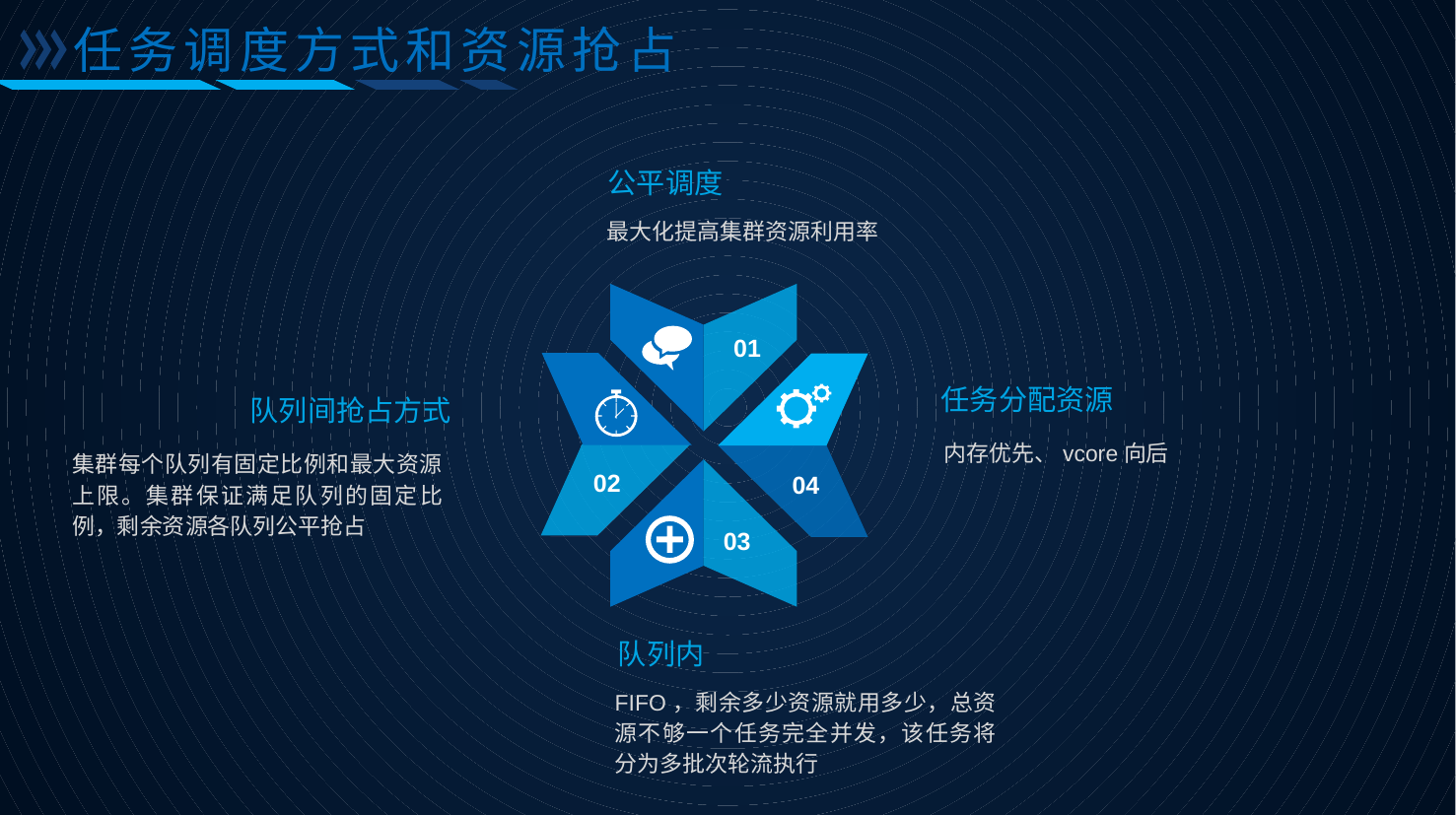

任务调度方式和资源抢占

公平调度
最大化提高集群资源利用率

01

02

04

任务分配资源
内存优先、vcore向后
队列间抢占方式
集群每个队列有固定比例和最大资源上限。集群保证满足队列的固定比例，剩余资源各队列公平抢占

03

队列内
FIFO，剩余多少资源就用多少，总资源不够一个任务完全并发，该任务将分为多批次轮流执行